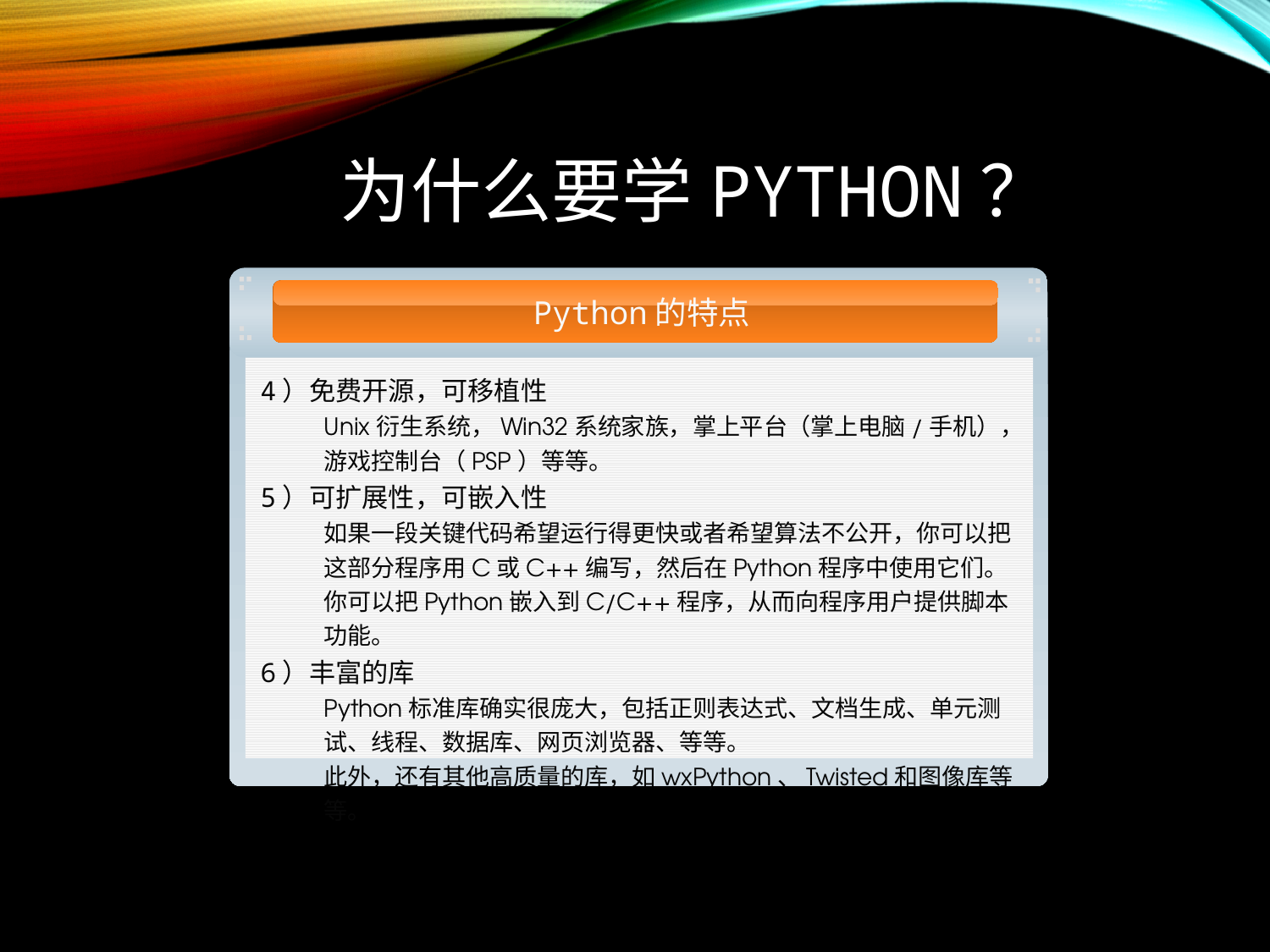

# 为什么要学Python？

Python的特点

4）免费开源，可移植性
Unix衍生系统，Win32系统家族，掌上平台（掌上电脑/手机），游戏控制台（PSP）等等。
5）可扩展性，可嵌入性
如果一段关键代码希望运行得更快或者希望算法不公开，你可以把这部分程序用C或C++编写，然后在Python程序中使用它们。
你可以把Python嵌入到C/C++程序，从而向程序用户提供脚本功能。
6）丰富的库
Python标准库确实很庞大，包括正则表达式、文档生成、单元测试、线程、数据库、网页浏览器、等等。
此外，还有其他高质量的库，如wxPython、Twisted和图像库等等。